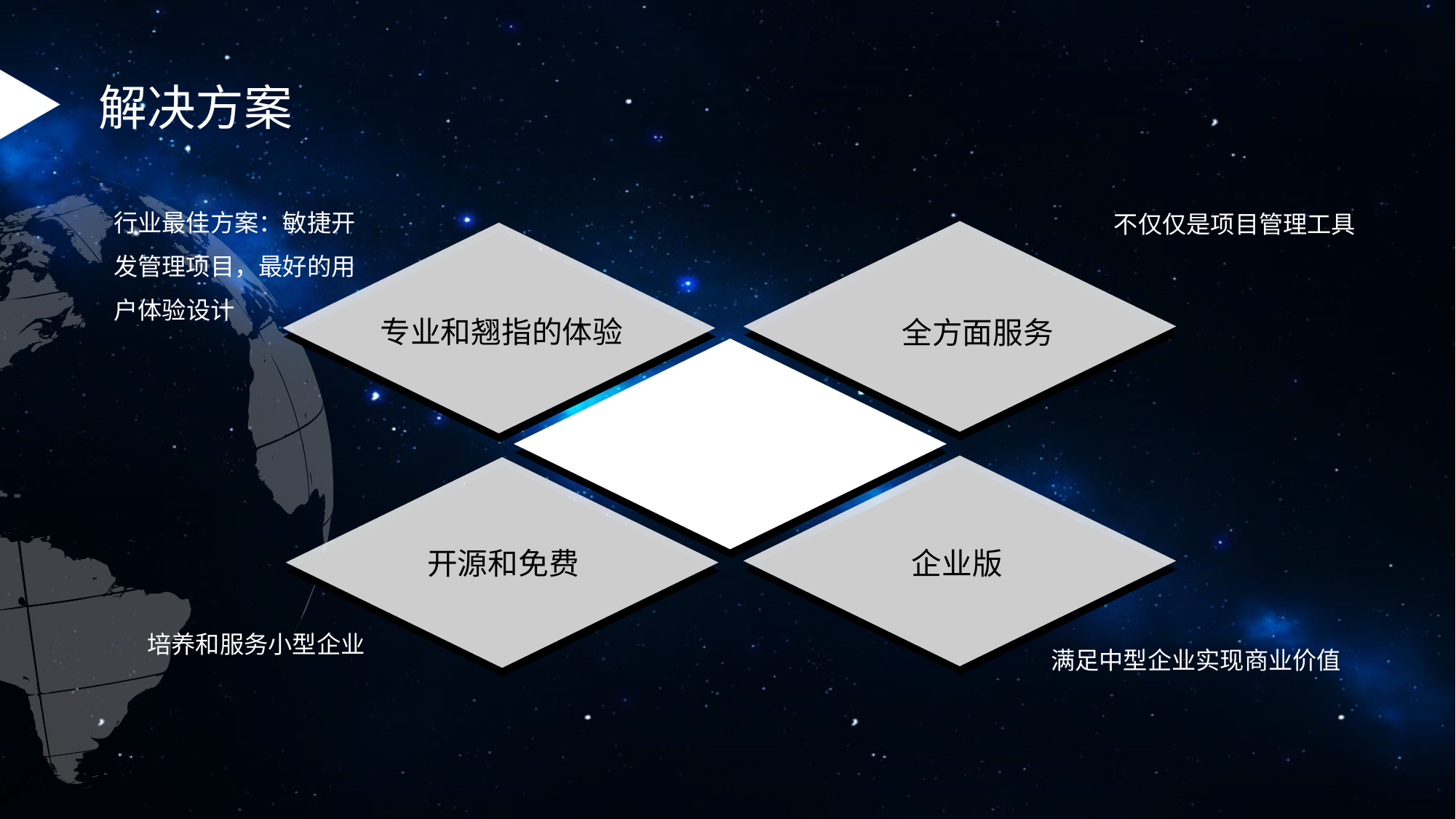

解决方案

行业最佳方案：敏捷开发管理项目，最好的用户体验设计
不仅仅是项目管理工具

全方面服务

专业和翘指的体验

企业版

开源和免费
培养和服务小型企业
满足中型企业实现商业价值
.